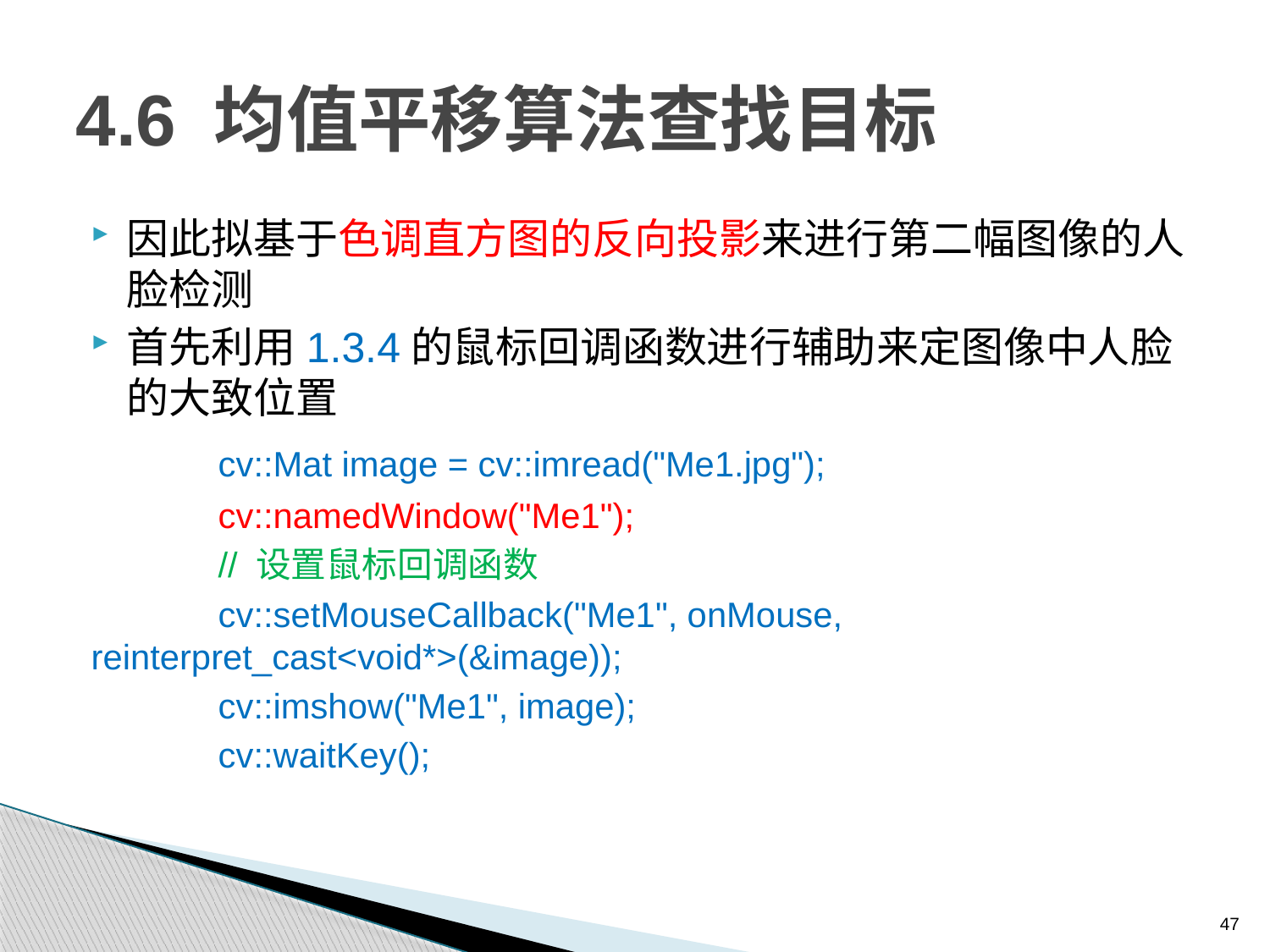

# 4.6 均值平移算法查找目标
因此拟基于色调直方图的反向投影来进行第二幅图像的人脸检测
首先利用1.3.4的鼠标回调函数进行辅助来定图像中人脸的大致位置
	cv::Mat image = cv::imread("Me1.jpg");
	cv::namedWindow("Me1");
	// 设置鼠标回调函数
	cv::setMouseCallback("Me1", onMouse, 			        reinterpret_cast<void*>(&image));
	cv::imshow("Me1", image);
	cv::waitKey();
47